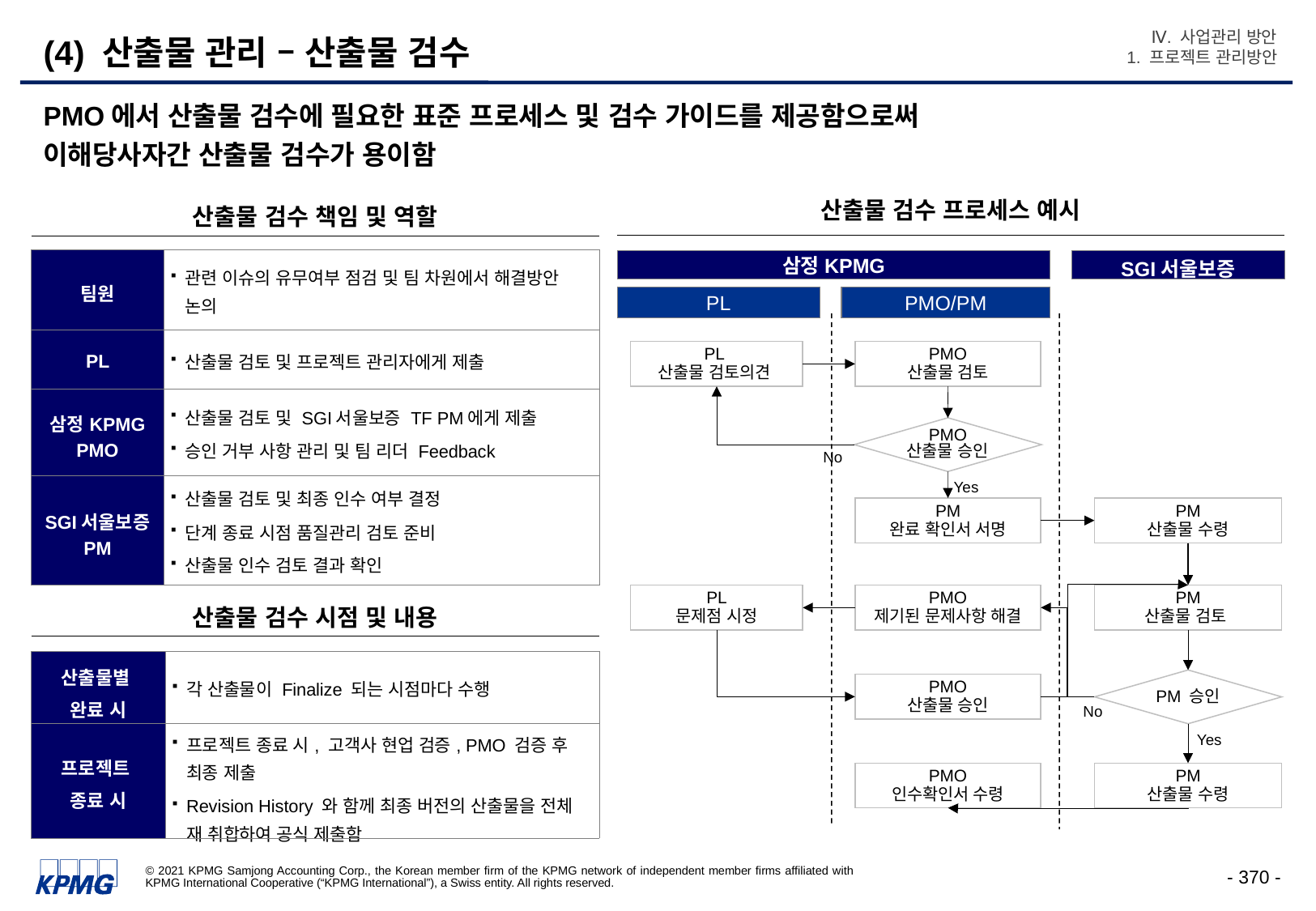

Ⅳ. 사업관리 방안
1. 프로젝트 관리방안
# (4) 산출물 관리 – 산출물 검수
PMO에서 산출물 검수에 필요한 표준 프로세스 및 검수 가이드를 제공함으로써
이해당사자간 산출물 검수가 용이함
산출물 검수 프로세스 예시
산출물 검수 책임 및 역할
| 팀원 | 관련 이슈의 유무여부 점검 및 팀 차원에서 해결방안 논의 |
| --- | --- |
| PL | 산출물 검토 및 프로젝트 관리자에게 제출 |
| 삼정KPMG PMO | 산출물 검토 및 SGI서울보증 TF PM에게 제출 승인 거부 사항 관리 및 팀 리더 Feedback |
| SGI서울보증 PM | 산출물 검토 및 최종 인수 여부 결정 단계 종료 시점 품질관리 검토 준비 산출물 인수 검토 결과 확인 |
SGI서울보증
삼정KPMG
PL
PMO/PM

PL
산출물 검토의견
PMO
산출물 검토
PMO
산출물 승인
No
Yes
PM
완료 확인서 서명
PM
산출물 수령
PM
산출물 검토
PL
문제점 시정
PMO
제기된 문제사항 해결
PM 승인
PMO
산출물 승인
No
Yes
PMO
인수확인서 수령
PM
산출물 수령
산출물 검수 시점 및 내용
| 산출물별 완료 시 | 각 산출물이 Finalize 되는 시점마다 수행 |
| --- | --- |
| 프로젝트 종료 시 | 프로젝트 종료 시, 고객사 현업 검증, PMO 검증 후 최종 제출 Revision History 와 함께 최종 버전의 산출물을 전체 재 취합하여 공식 제출함 |